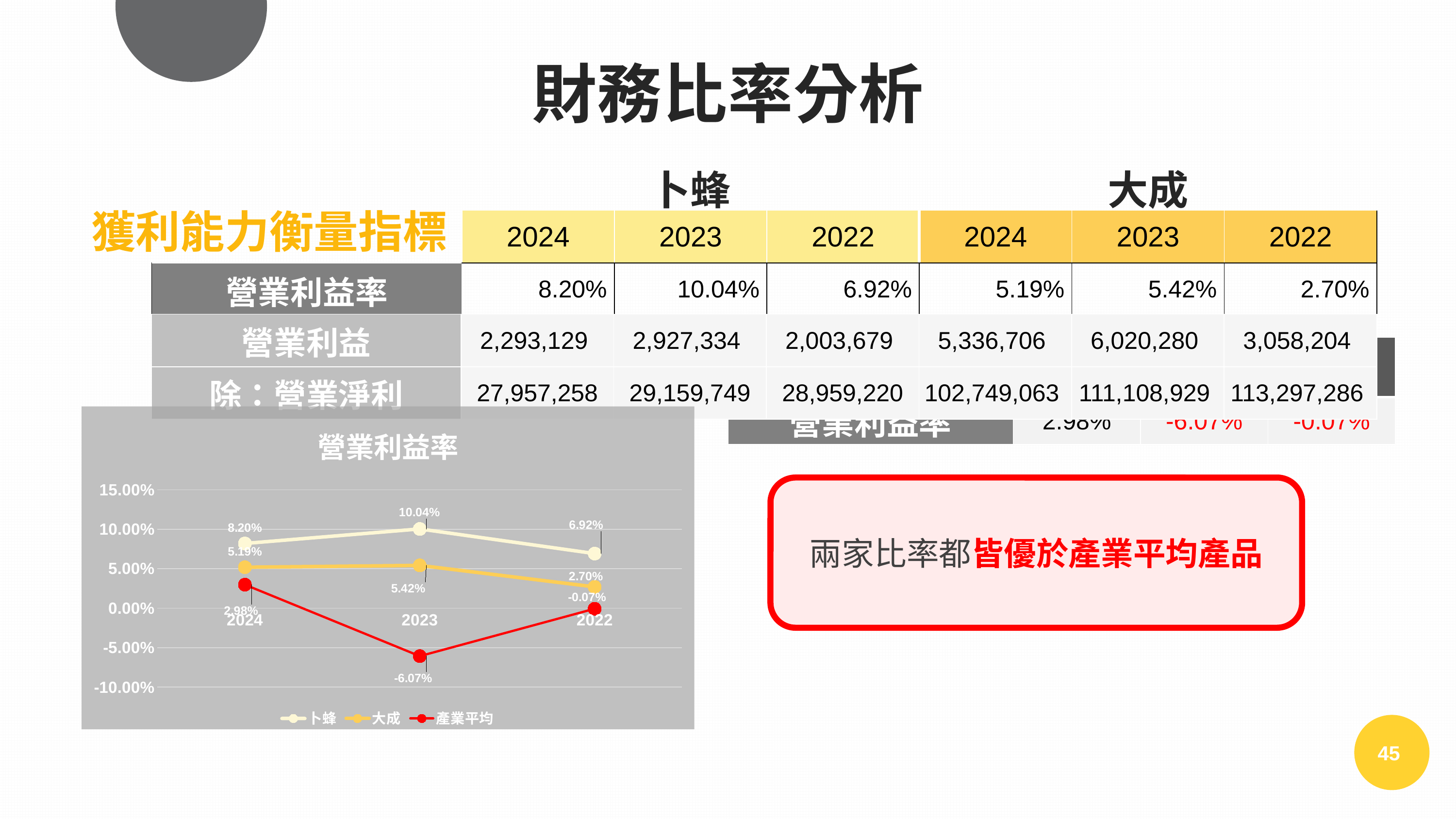

財務比率分析
|  | 卜蜂 |  |  | 大成 |  |  |
| --- | --- | --- | --- | --- | --- | --- |
|  | 2024 | 2023 | 2022 | 2024 | 2023 | 2022 |
| 營業利益率 | 8.20% | 10.04% | 6.92% | 5.19% | 5.42% | 2.70% |
獲利能力衡量指標
| 營業利益 | 2,293,129 | 2,927,334 | 2,003,679 | 5,336,706 | 6,020,280 | 3,058,204 |
| --- | --- | --- | --- | --- | --- | --- |
| 除：營業淨利 | 27,957,258 | 29,159,749 | 28,959,220 | 102,749,063 | 111,108,929 | 113,297,286 |
| 產業平均 | 2024 | 2023 | 2022 |
| --- | --- | --- | --- |
| 營業利益率 | 2.98% | -6.07% | -0.07% |

### Chart: 營業利益率

| Category | 卜蜂 | 大成 | 產業平均 |
|---|---|---|---|
| 2024 | 0.082 | 0.0519 | 0.0298 |
| 2023 | 0.1004 | 0.0542 | -0.0607 |
| 2022 | 0.0692 | 0.027 | -0.0007 |
兩家比率都皆優於產業平均產品

45